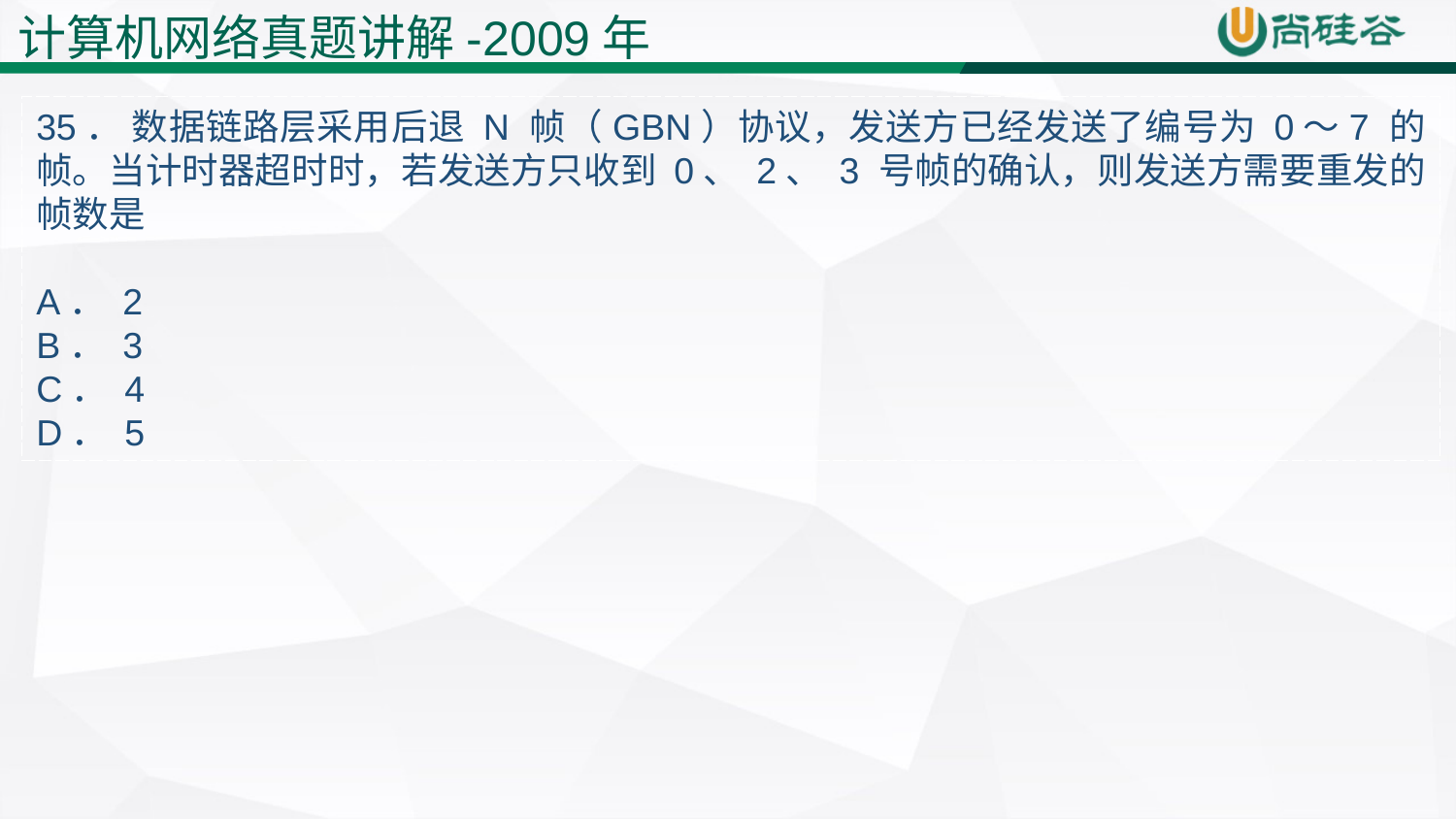

计算机网络真题讲解-2009年

35． 数据链路层采用后退 N 帧（GBN）协议，发送方已经发送了编号为 0～7 的帧。当计时器超时时，若发送方只收到 0、 2、 3 号帧的确认，则发送方需要重发的帧数是

A． 2
B． 3
C． 4
D． 5